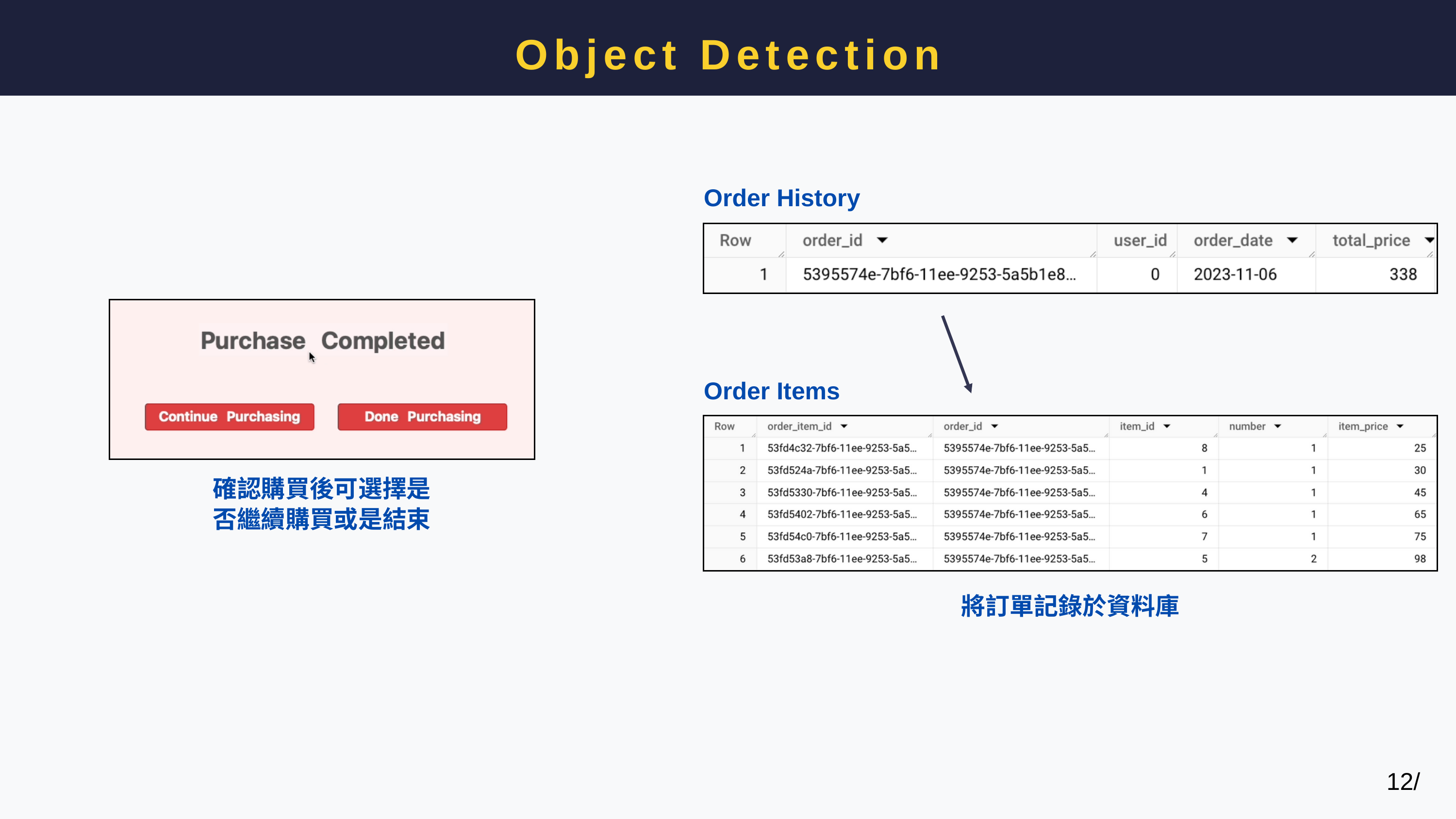

Object Detection
Order History

Order Items

確認購買後可選擇是否繼續購買或是結束
將訂單記錄於資料庫
12/